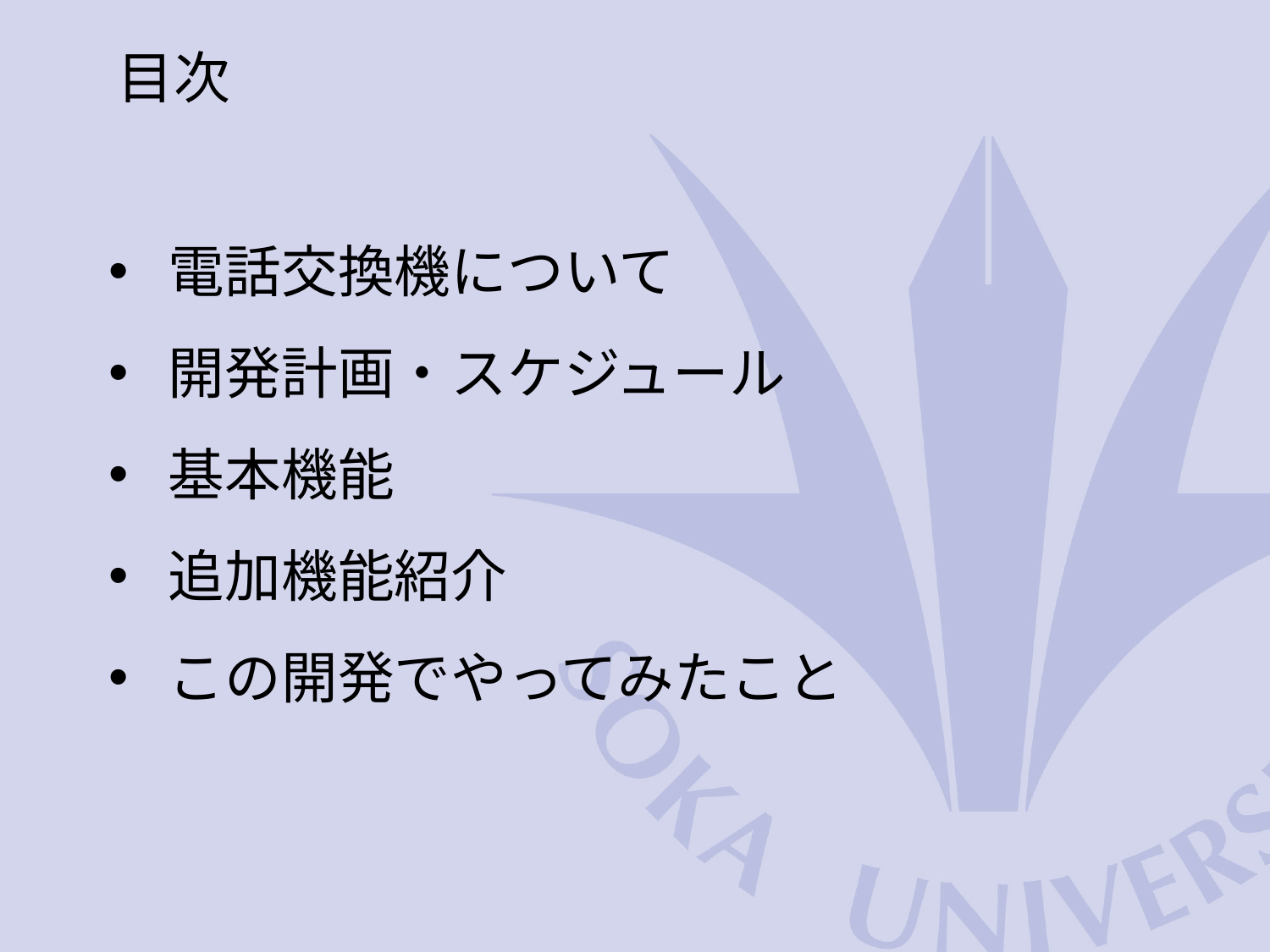

# 目次
電話交換機について
開発計画・スケジュール
基本機能
追加機能紹介
この開発でやってみたこと